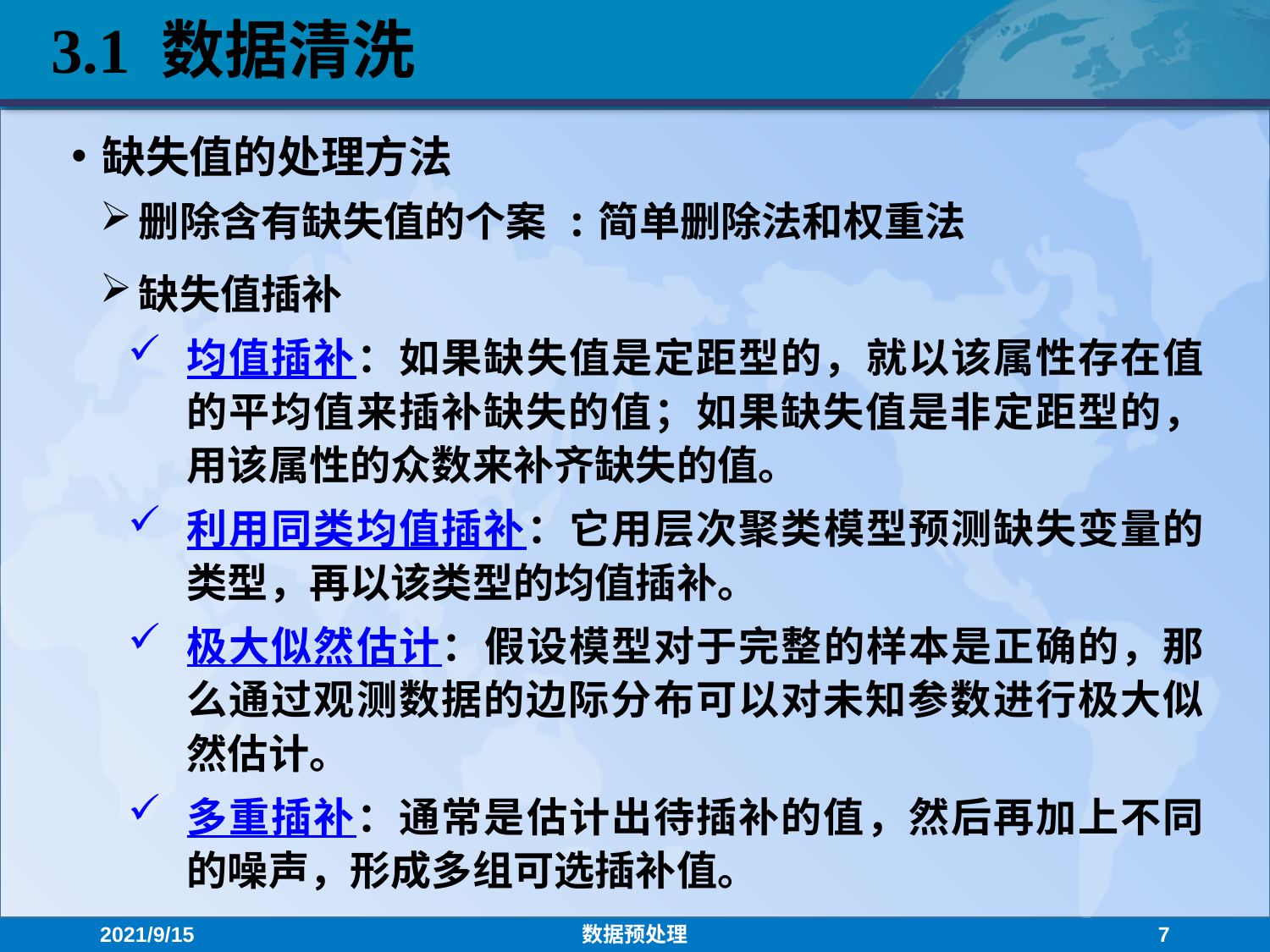

3.1 数据清洗
缺失值的处理方法
删除含有缺失值的个案 :简单删除法和权重法
缺失值插补
均值插补：如果缺失值是定距型的，就以该属性存在值的平均值来插补缺失的值；如果缺失值是非定距型的，用该属性的众数来补齐缺失的值。
利用同类均值插补：它用层次聚类模型预测缺失变量的类型，再以该类型的均值插补。
极大似然估计：假设模型对于完整的样本是正确的，那么通过观测数据的边际分布可以对未知参数进行极大似然估计。
多重插补：通常是估计出待插补的值，然后再加上不同的噪声，形成多组可选插补值。

2021/9/15
数据预处理
7